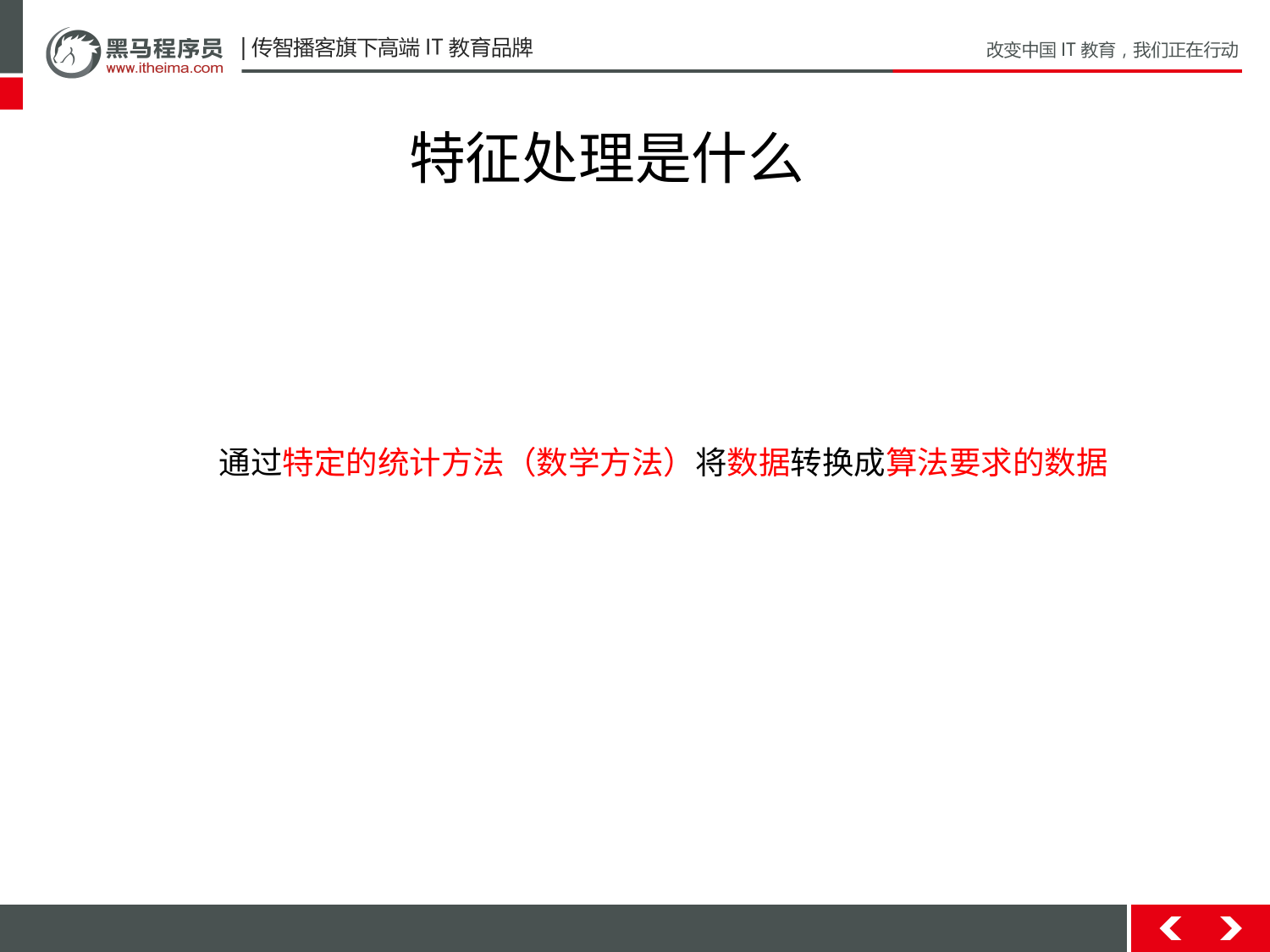

特征处理是什么
通过特定的统计方法（数学方法）将数据转换成算法要求的数据